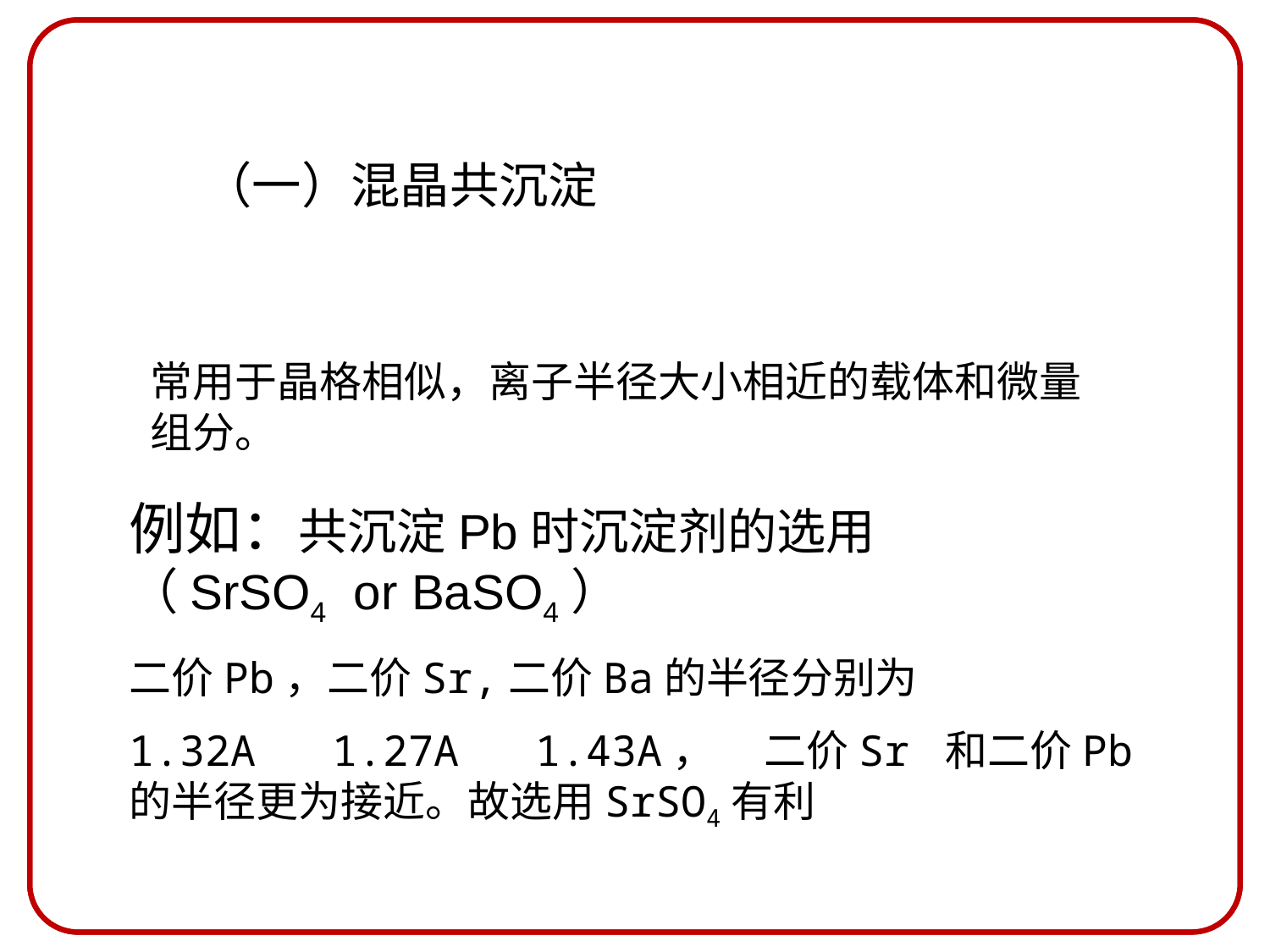

（一）混晶共沉淀
常用于晶格相似，离子半径大小相近的载体和微量组分。
例如：共沉淀Pb时沉淀剂的选用（SrSO4  or BaSO4）
二价Pb，二价Sr,二价Ba的半径分别为
1.32A   1.27A   1.43A，	二价Sr 和二价Pb 的半径更为接近。故选用SrSO4有利